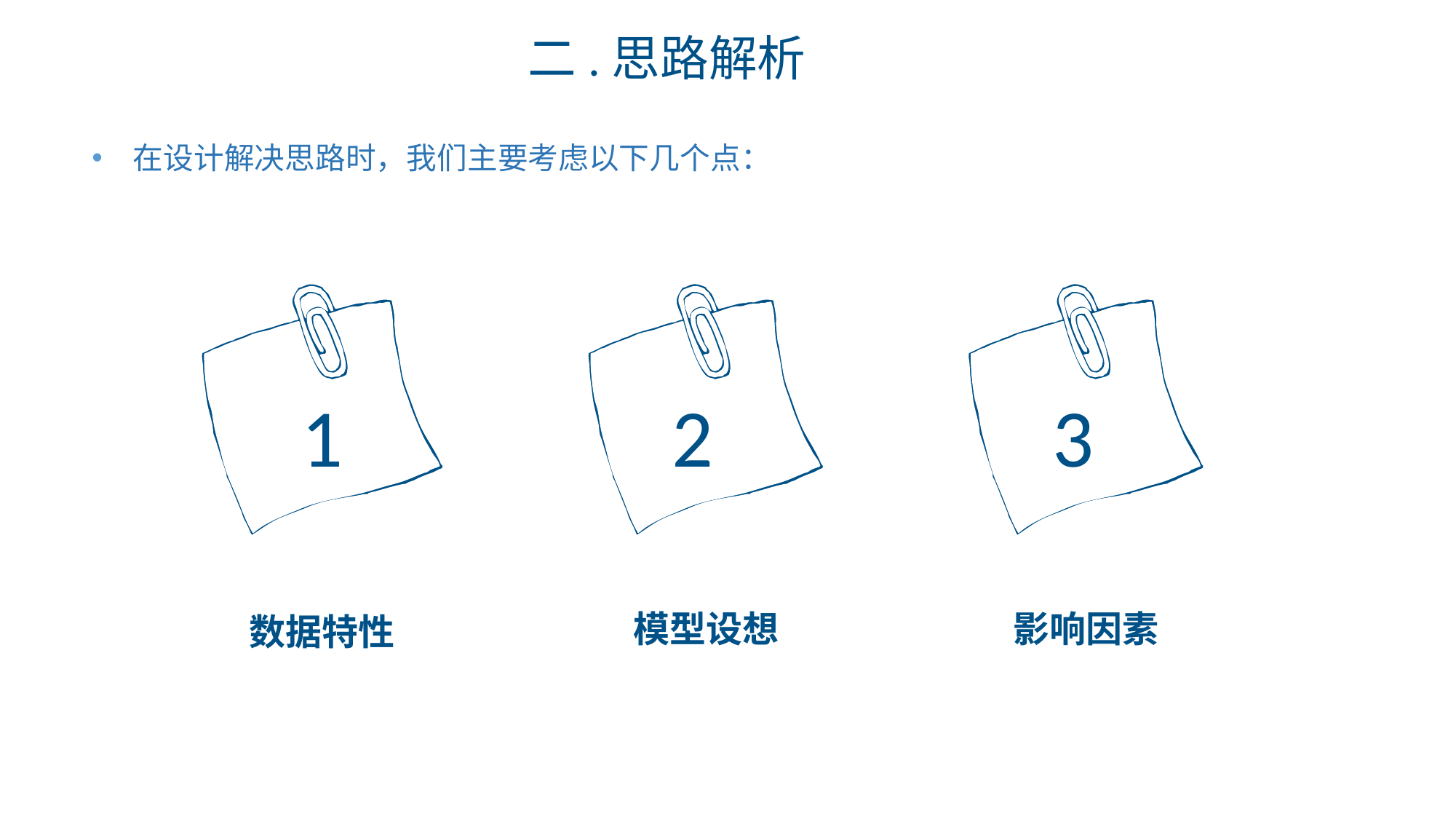

二.思路解析
在设计解决思路时，我们主要考虑以下几个点：

2

3

1
模型设想
影响因素
数据特性